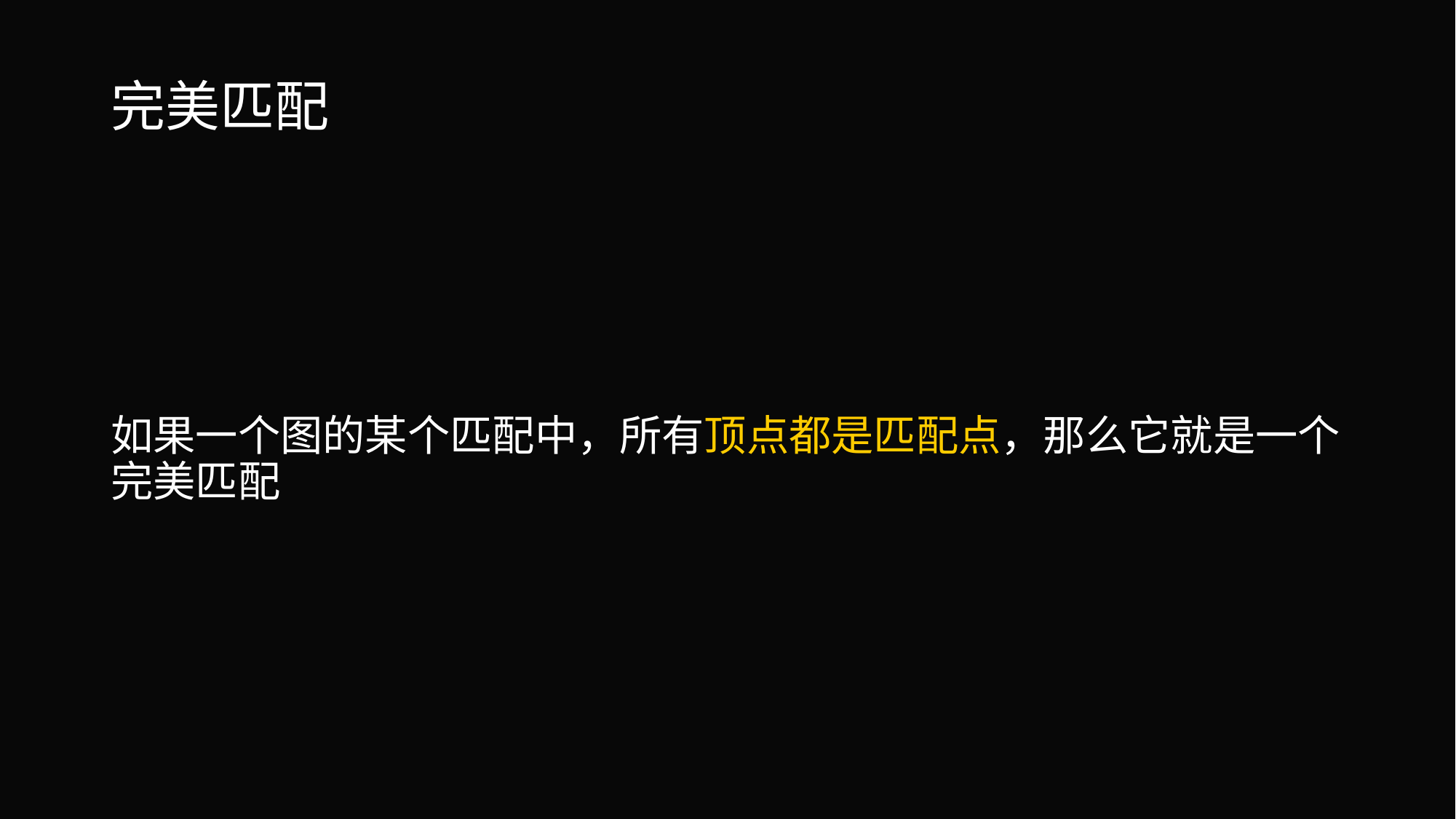

# 完美匹配
如果一个图的某个匹配中，所有顶点都是匹配点，那么它就是一个完美匹配